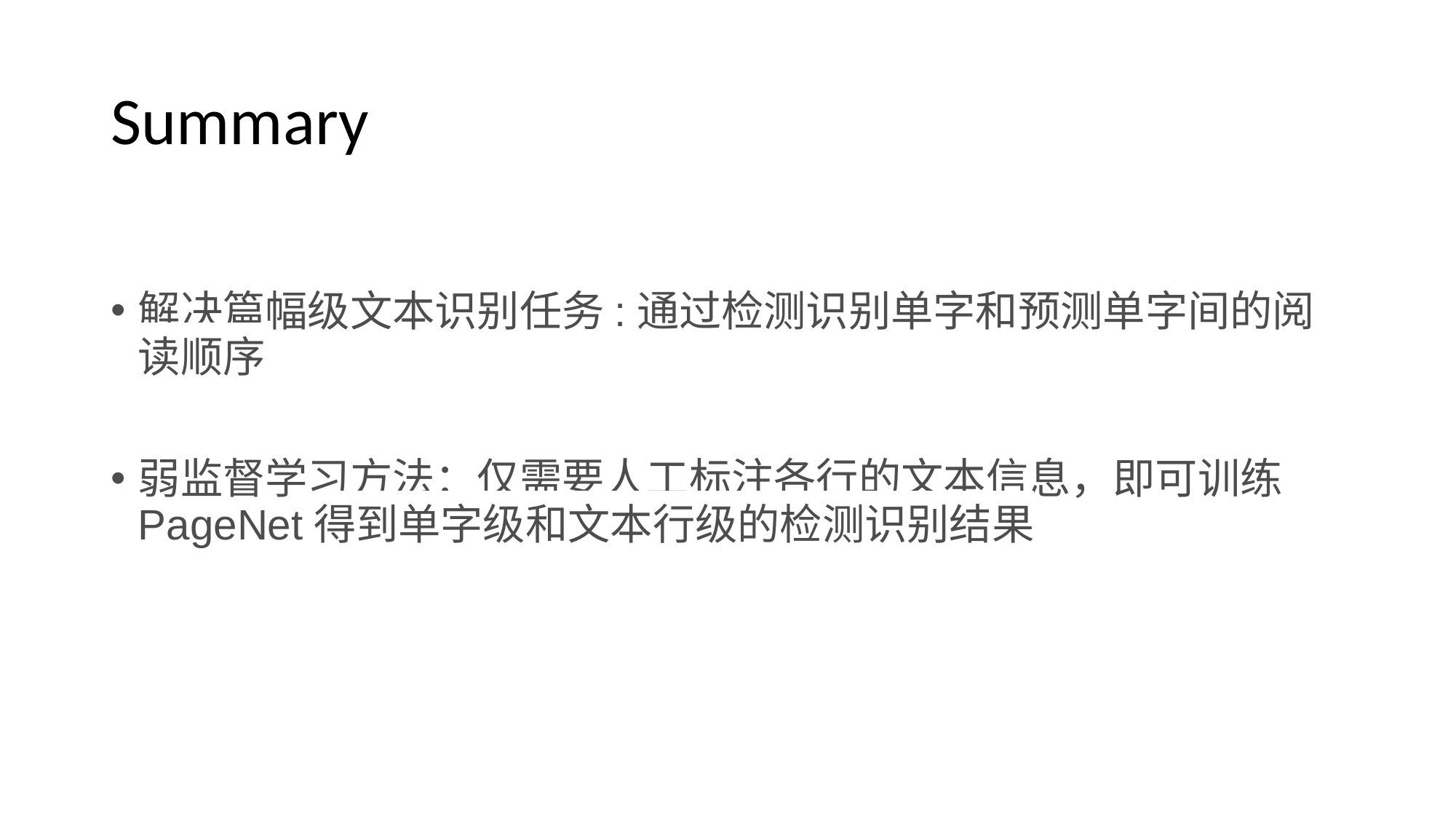

# Summary

解决篇幅级文本识别任务:通过检测识别单字和预测单字间的阅读顺序

弱监督学习方法：仅需要人工标注各行的文本信息，即可训练PageNet得到单字级和文本行级的检测识别结果